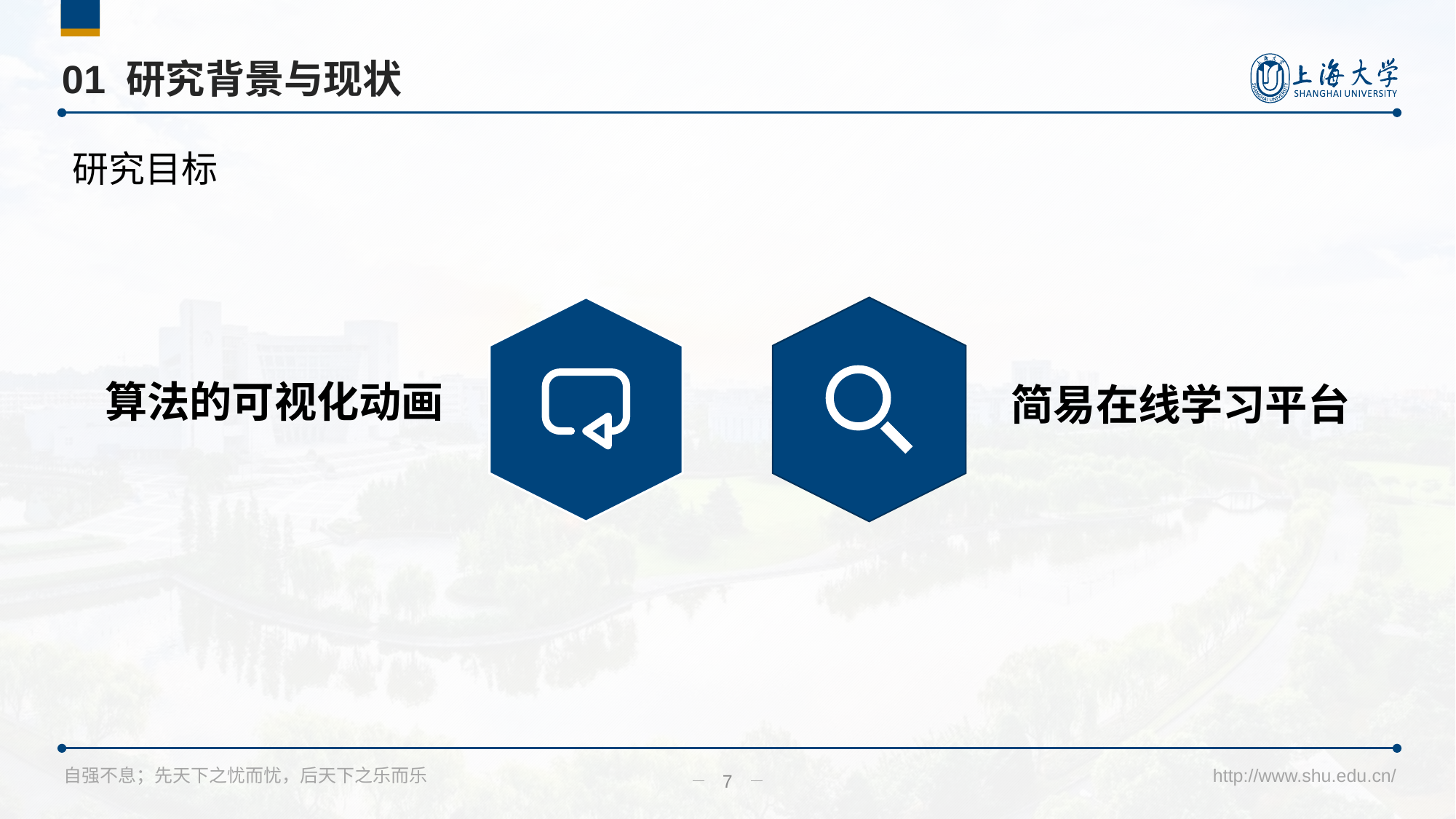

# 01 研究背景与现状
研究目标

算法的可视化动画
简易在线学习平台
7